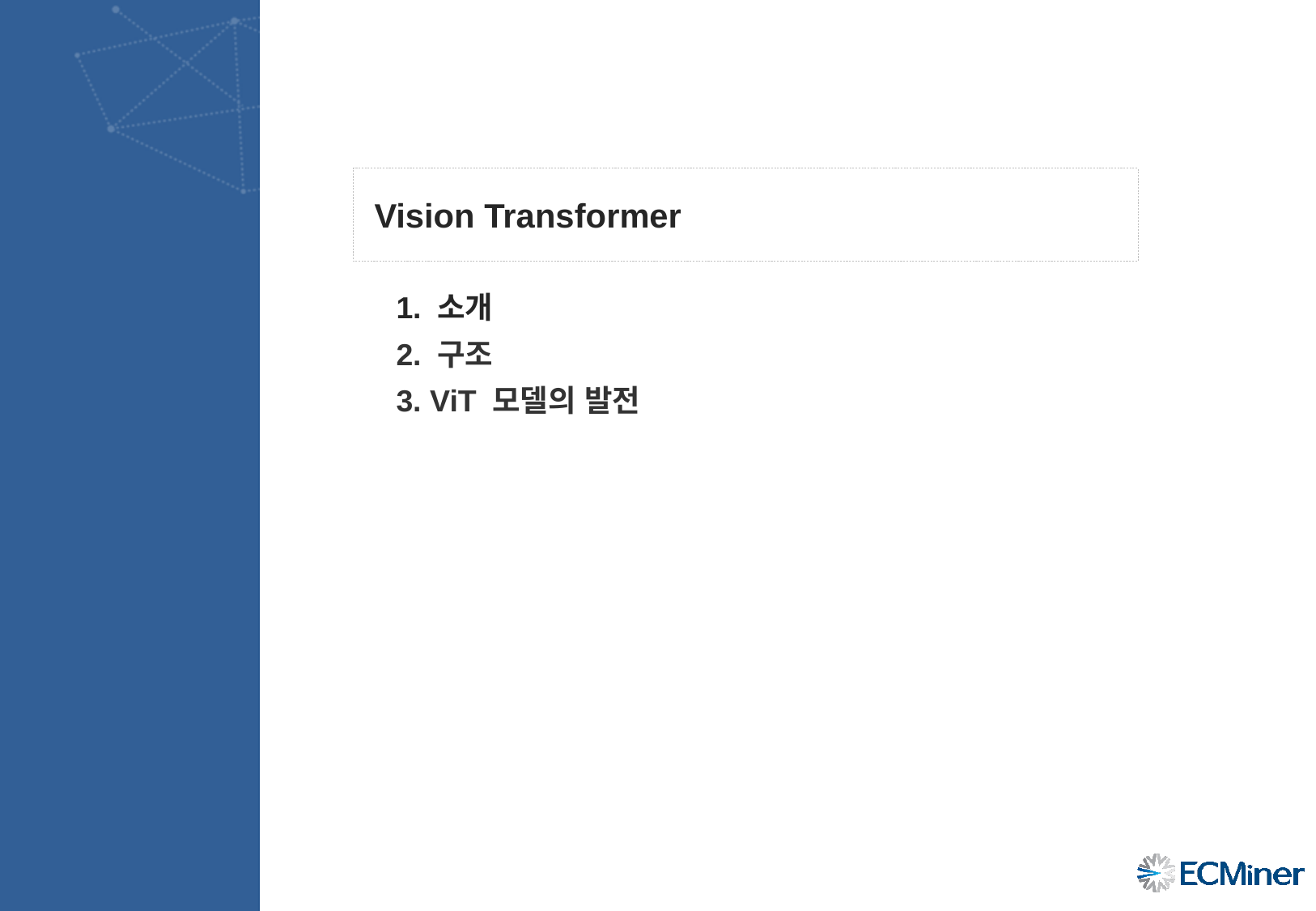

Vision Transformer
1. 소개
2. 구조
3. ViT 모델의 발전